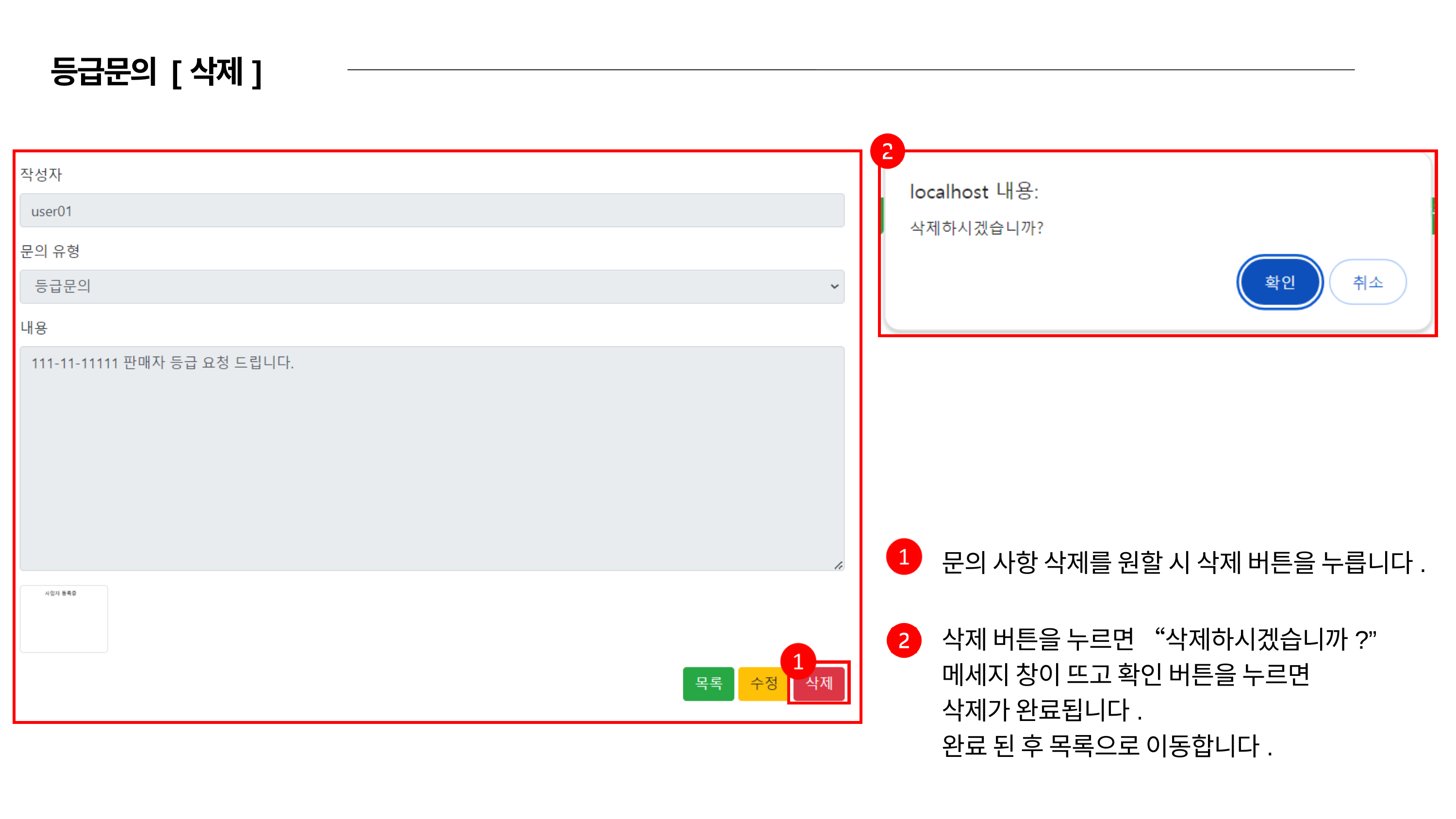

등급문의 [삭제]

문의 사항 삭제를 원할 시 삭제 버튼을 누릅니다.

삭제 버튼을 누르면 “삭제하시겠습니까?”
메세지 창이 뜨고 확인 버튼을 누르면
삭제가 완료됩니다.
완료 된 후 목록으로 이동합니다.